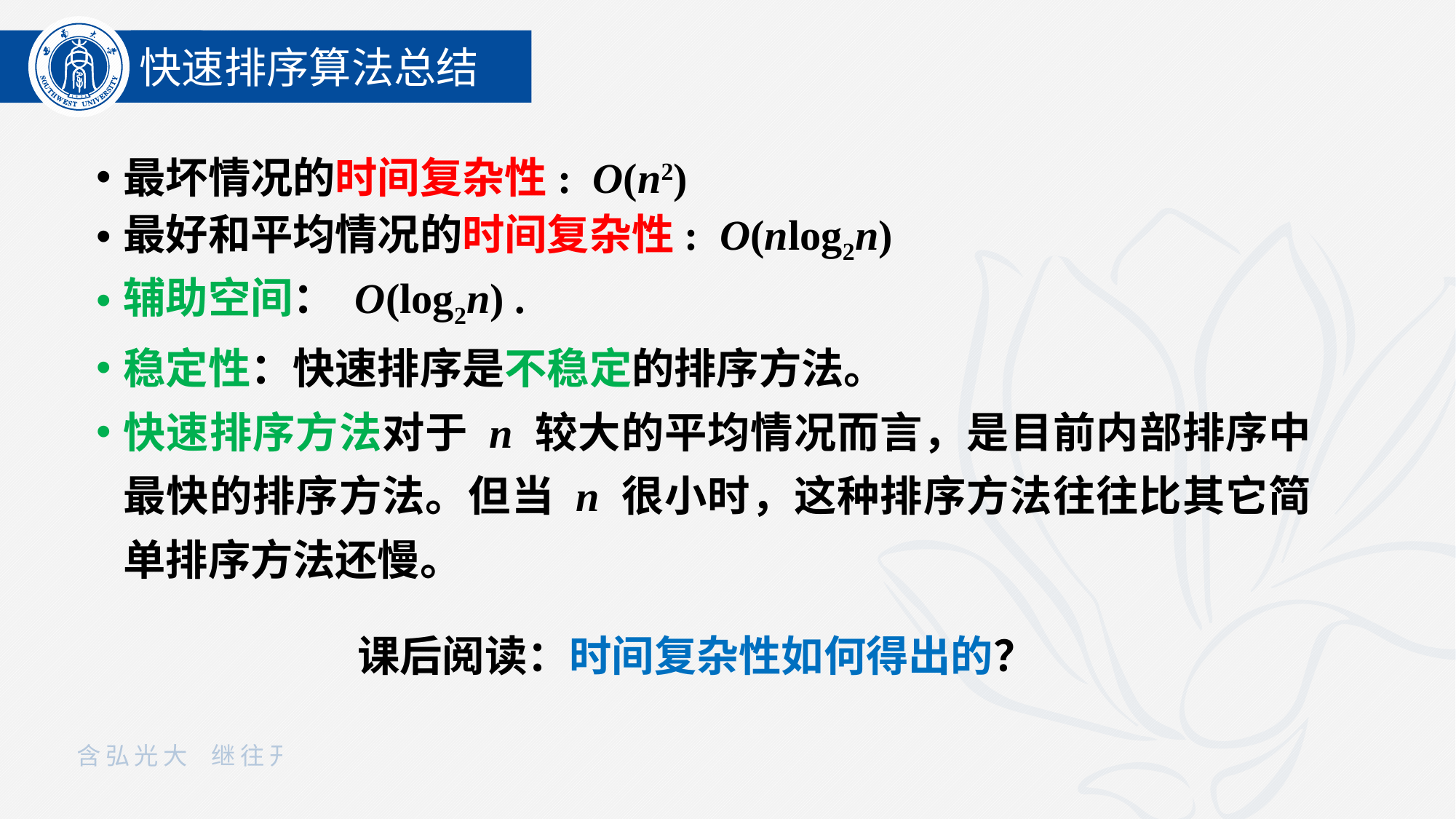

快速排序算法总结
最坏情况的时间复杂性:  O(n2)
最好和平均情况的时间复杂性:  O(nlog2n)
辅助空间： O(log2n) .
稳定性：快速排序是不稳定的排序方法。
快速排序方法对于 n 较大的平均情况而言，是目前内部排序中最快的排序方法。但当 n 很小时，这种排序方法往往比其它简单排序方法还慢。
课后阅读：时间复杂性如何得出的？